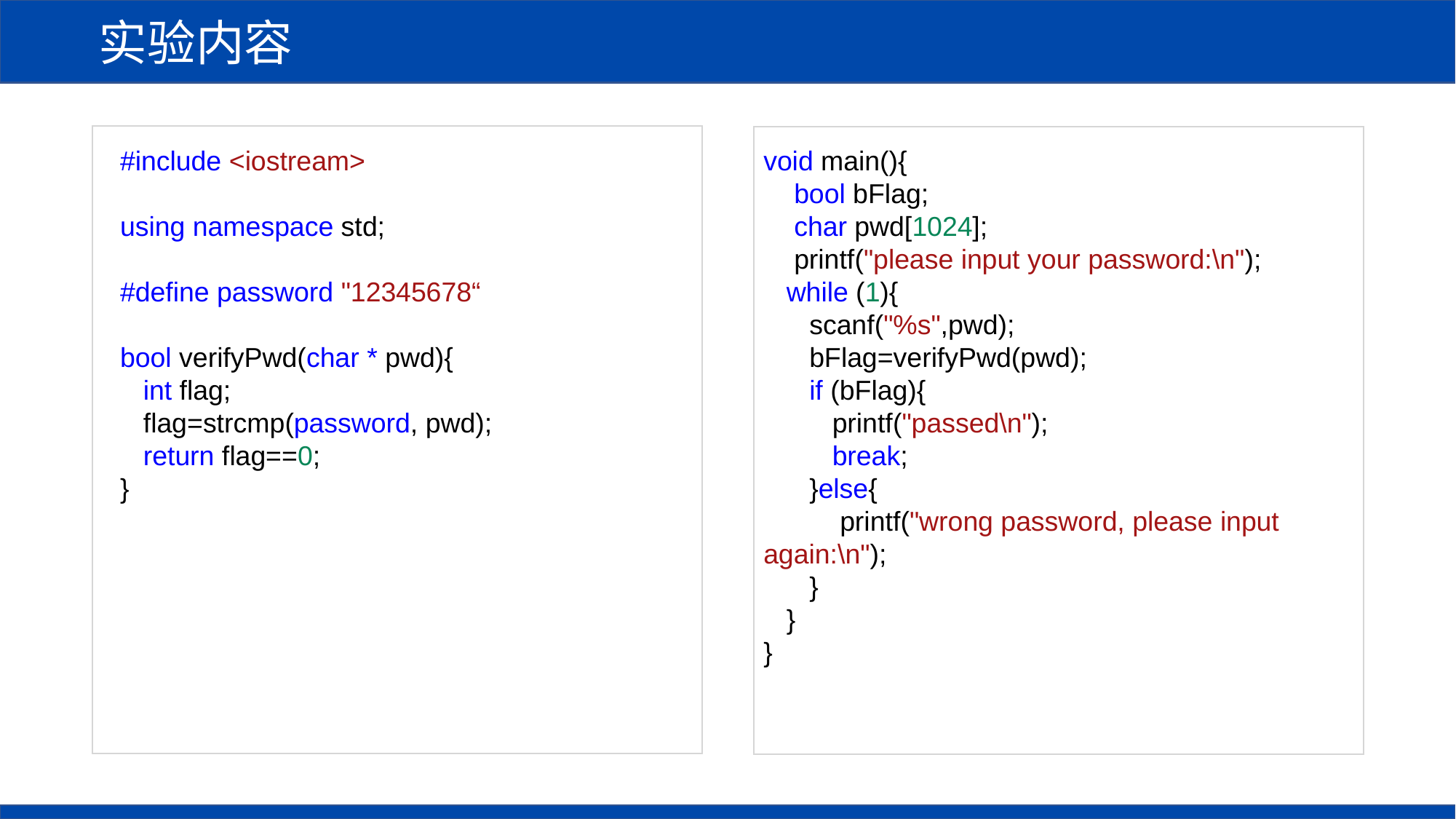

实验内容

#include <iostream>

using namespace std;

#define password "12345678“

bool verifyPwd(char * pwd){
   int flag;
   flag=strcmp(password, pwd);
   return flag==0;
}
void main(){
    bool bFlag;
    char pwd[1024];
    printf("please input your password:\n");
   while (1){
      scanf("%s",pwd);
      bFlag=verifyPwd(pwd);
      if (bFlag){
         printf("passed\n");
         break;
      }else{
          printf("wrong password, please input again:\n");
      }
   }
}